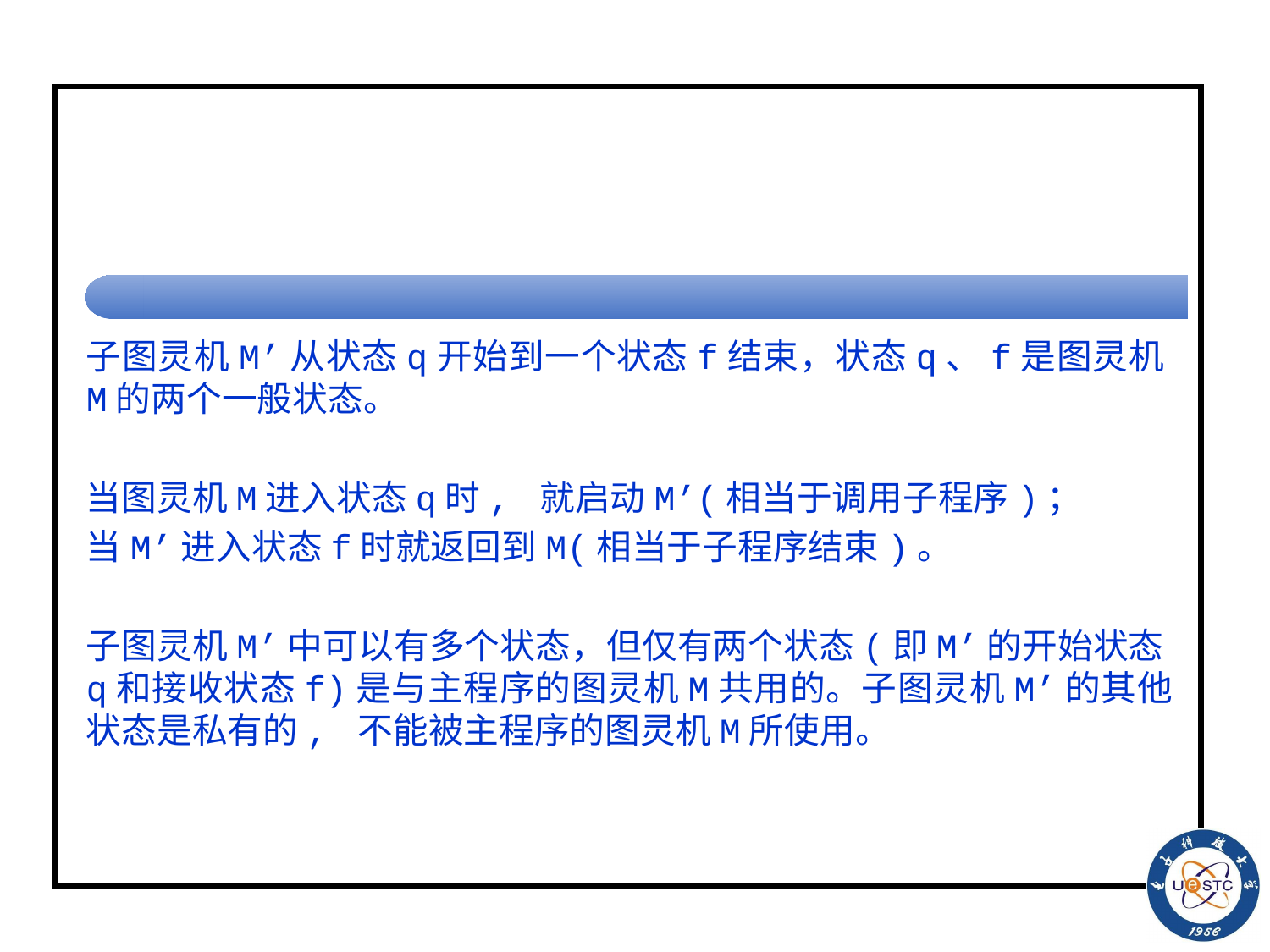

#
子图灵机M’从状态q开始到一个状态f结束，状态q、f是图灵机M的两个一般状态。

当图灵机M进入状态q时, 就启动M’(相当于调用子程序)；
当M’进入状态f时就返回到M(相当于子程序结束)。

子图灵机M’中可以有多个状态，但仅有两个状态(即M’的开始状态q和接收状态f)是与主程序的图灵机M共用的。子图灵机M’的其他状态是私有的, 不能被主程序的图灵机M所使用。